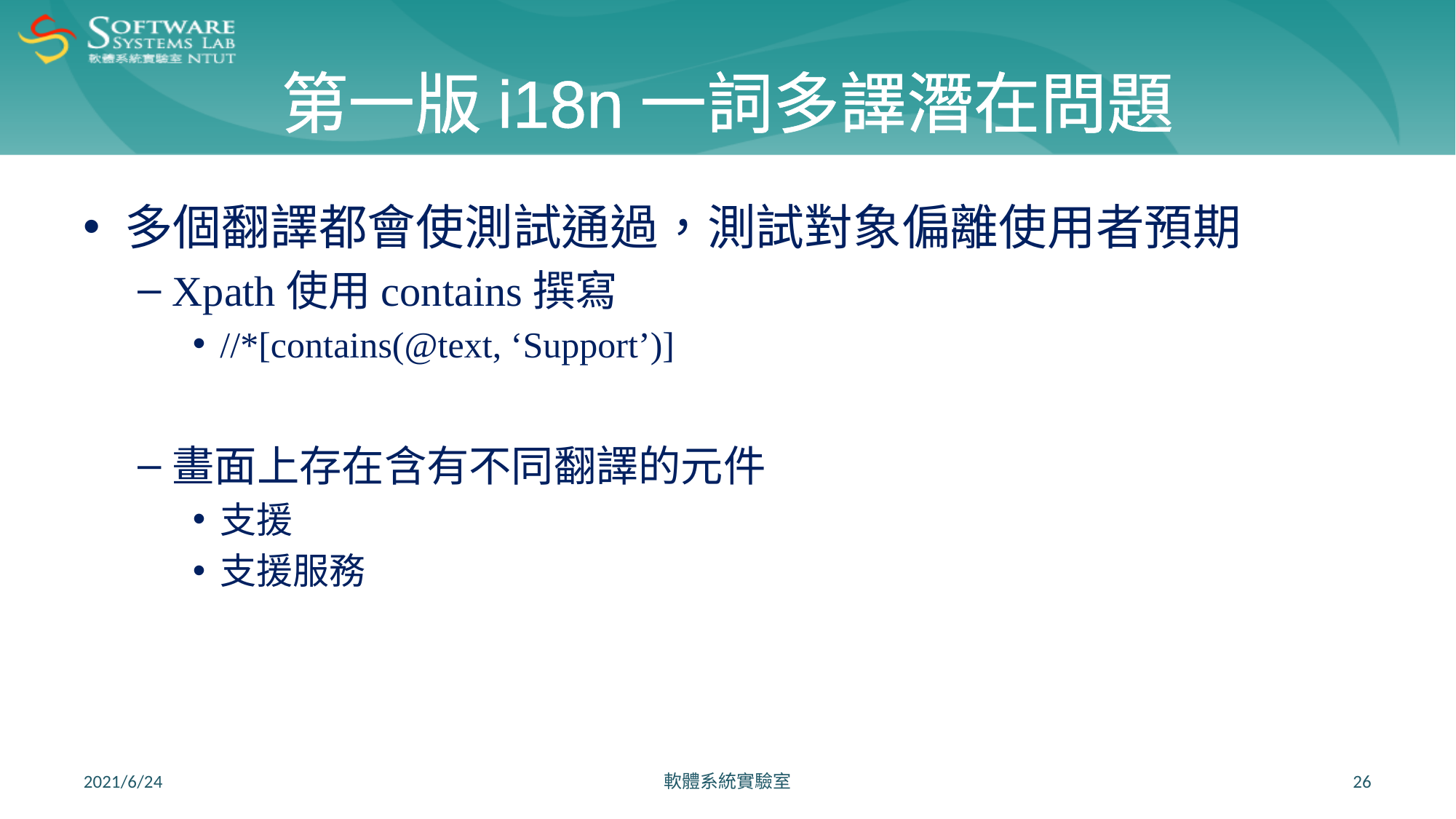

# 第一版i18n一詞多譯潛在問題
多個翻譯都會使測試通過，測試對象偏離使用者預期
Xpath使用contains撰寫
//*[contains(@text, ‘Support’)]

畫面上存在含有不同翻譯的元件
支援
支援服務

2021/6/24
軟體系統實驗室
26